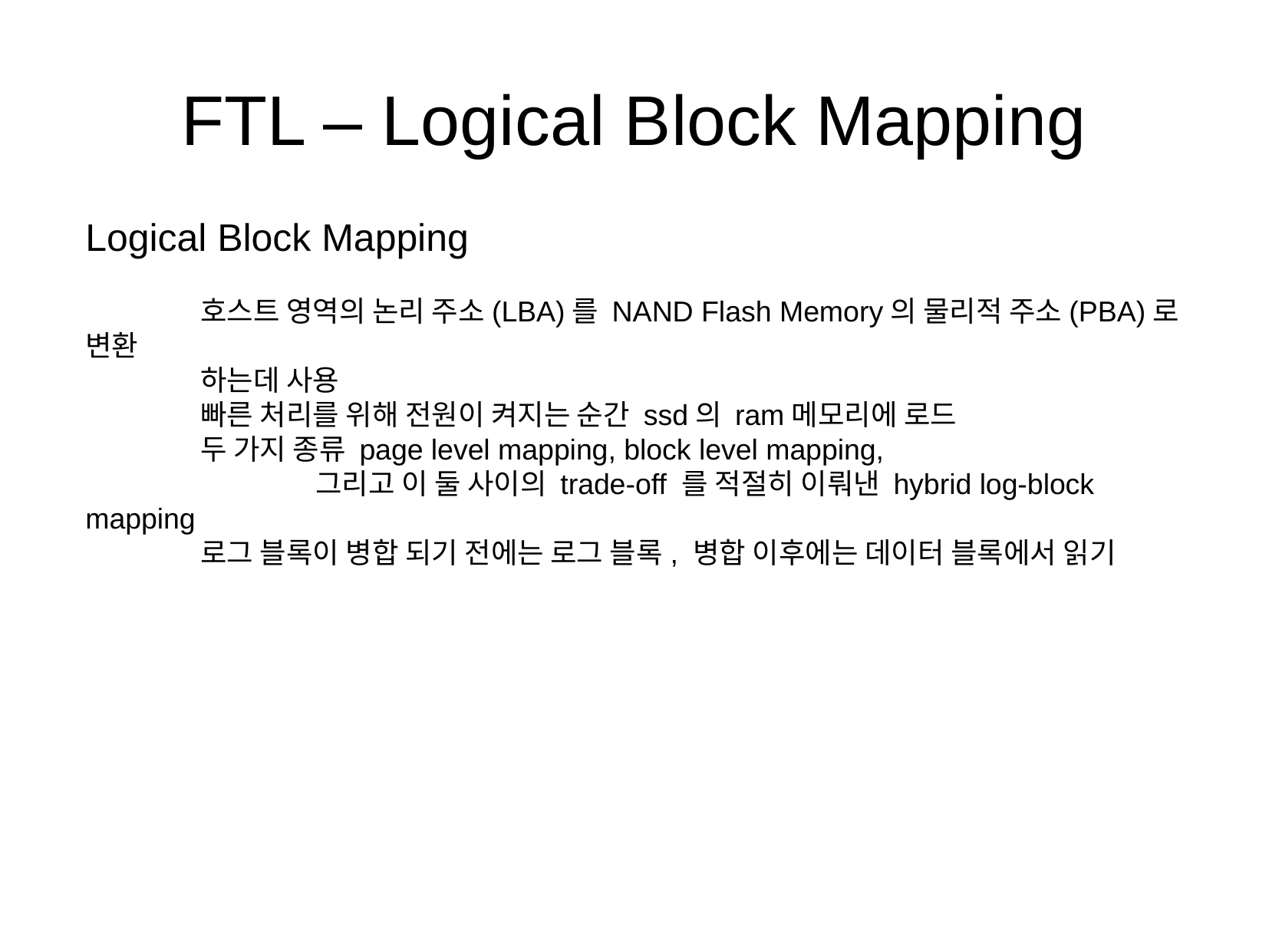

FTL – Logical Block Mapping
Logical Block Mapping

	호스트 영역의 논리 주소(LBA)를 NAND Flash Memory의 물리적 주소(PBA)로 변환
	하는데 사용
	빠른 처리를 위해 전원이 켜지는 순간 ssd의 ram메모리에 로드
	두 가지 종류 page level mapping, block level mapping,
		그리고 이 둘 사이의 trade-off 를 적절히 이뤄낸 hybrid log-block mapping
	로그 블록이 병합 되기 전에는 로그 블록, 병합 이후에는 데이터 블록에서 읽기